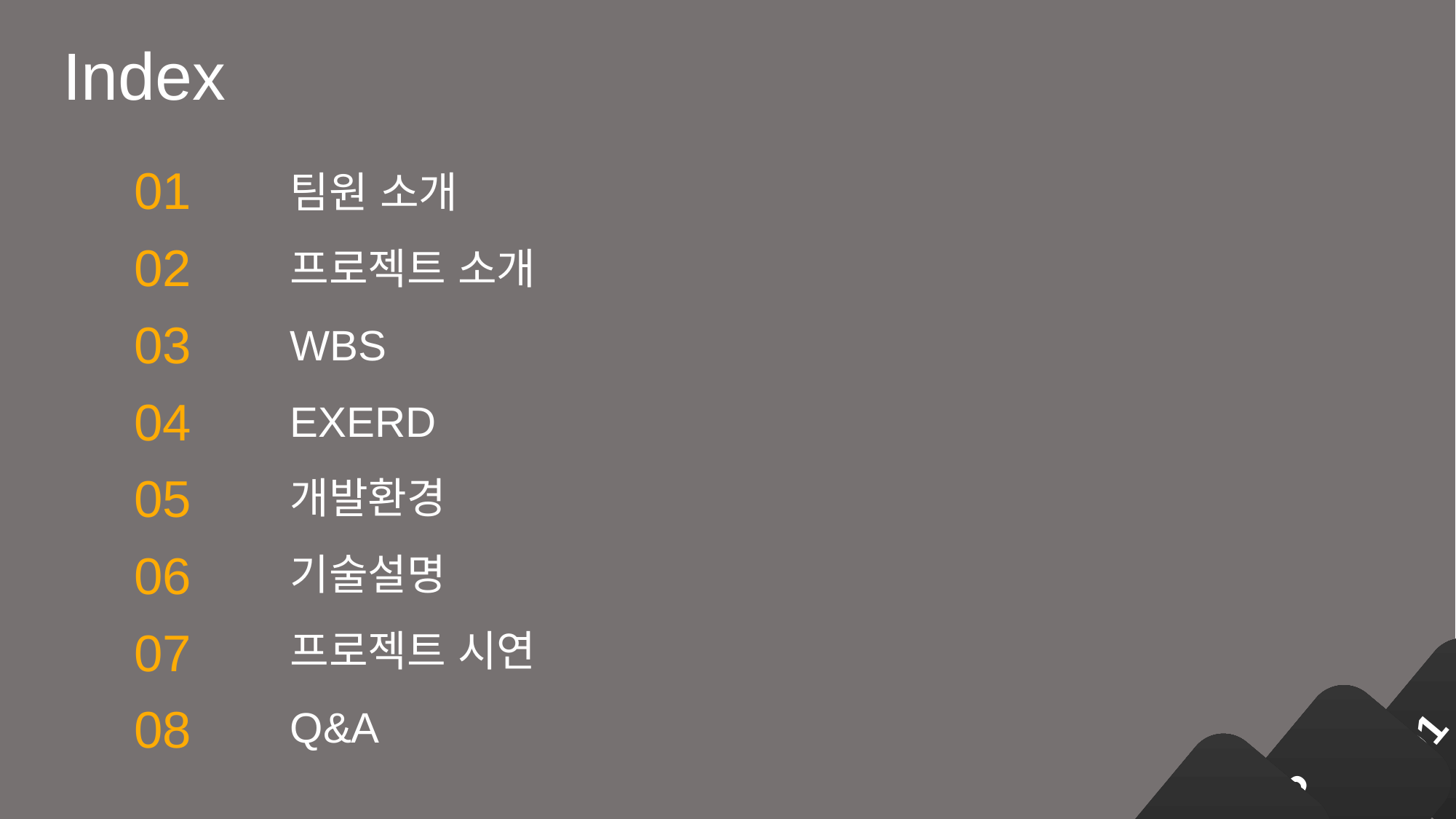

Index
팀원 소개
프로젝트 소개
WBS
EXERD
개발환경
기술설명
프로젝트 시연
Q&A
01
02
03
04
05
06
07
08
01
P